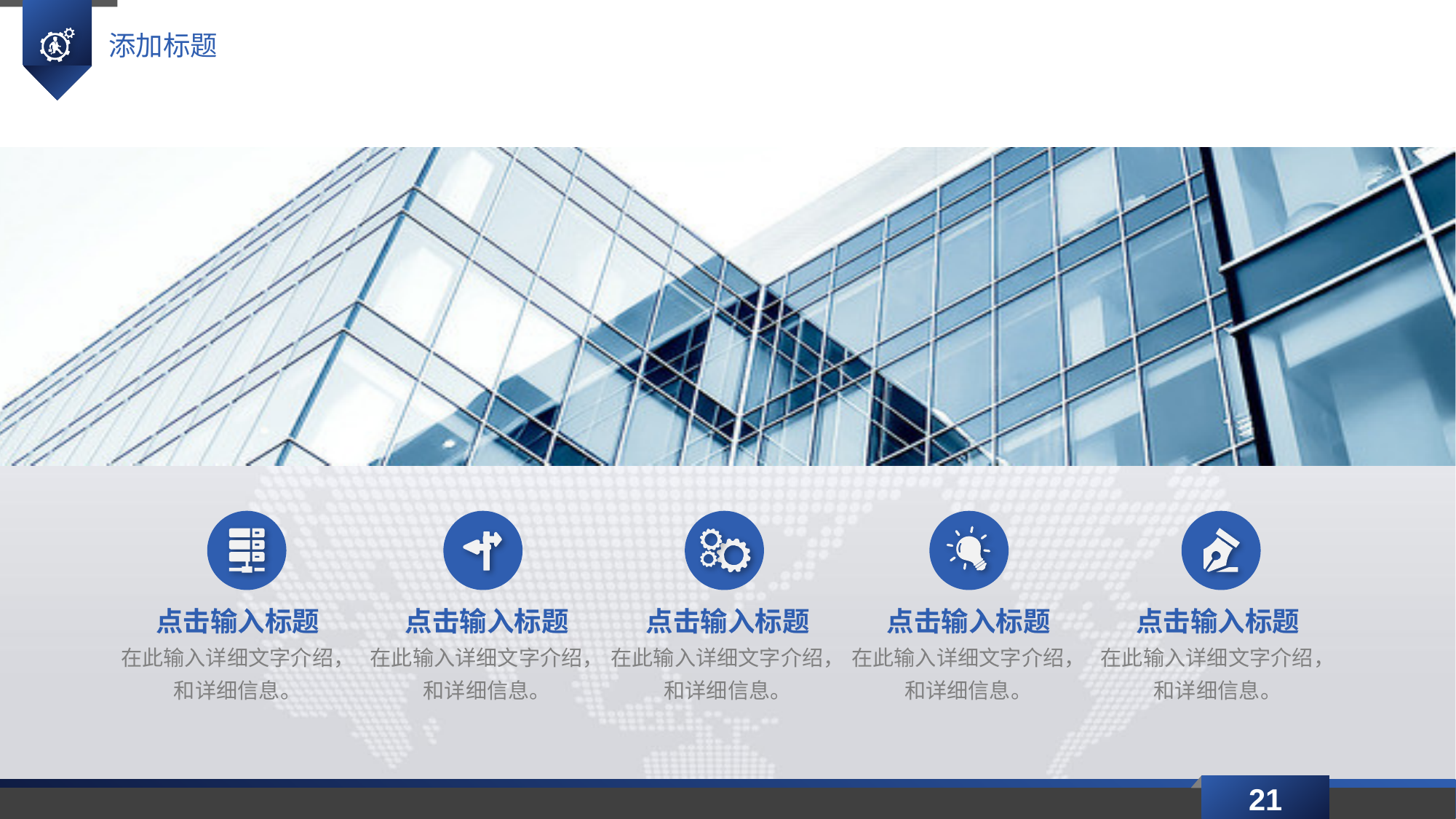

添加标题

点击输入标题
在此输入详细文字介绍，
和详细信息。
点击输入标题
在此输入详细文字介绍，
和详细信息。
点击输入标题
在此输入详细文字介绍，
和详细信息。
点击输入标题
在此输入详细文字介绍，
和详细信息。
点击输入标题
在此输入详细文字介绍，
和详细信息。

21

延时符